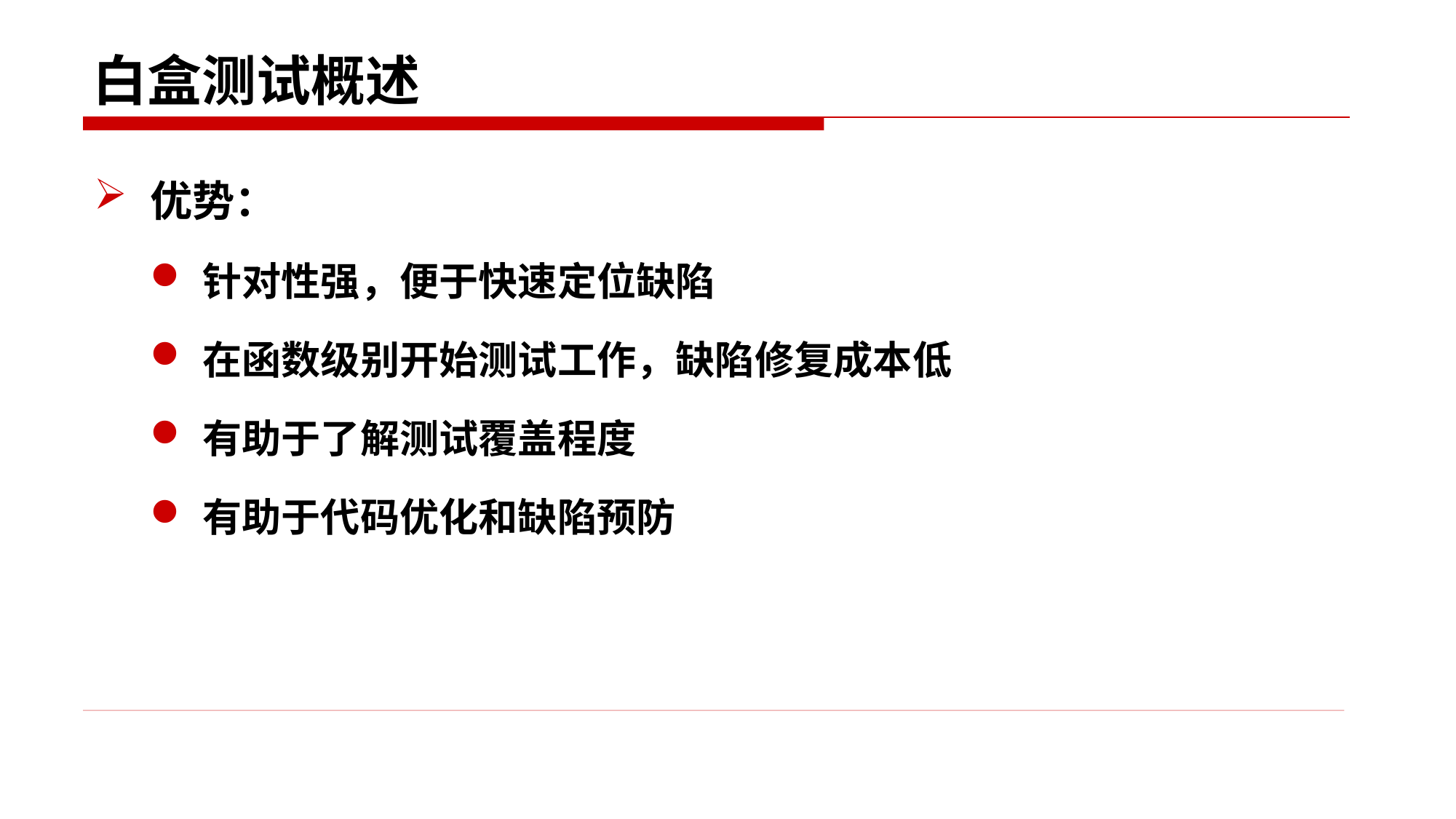

# 白盒测试概述
优势：
针对性强，便于快速定位缺陷
在函数级别开始测试工作，缺陷修复成本低
有助于了解测试覆盖程度
有助于代码优化和缺陷预防